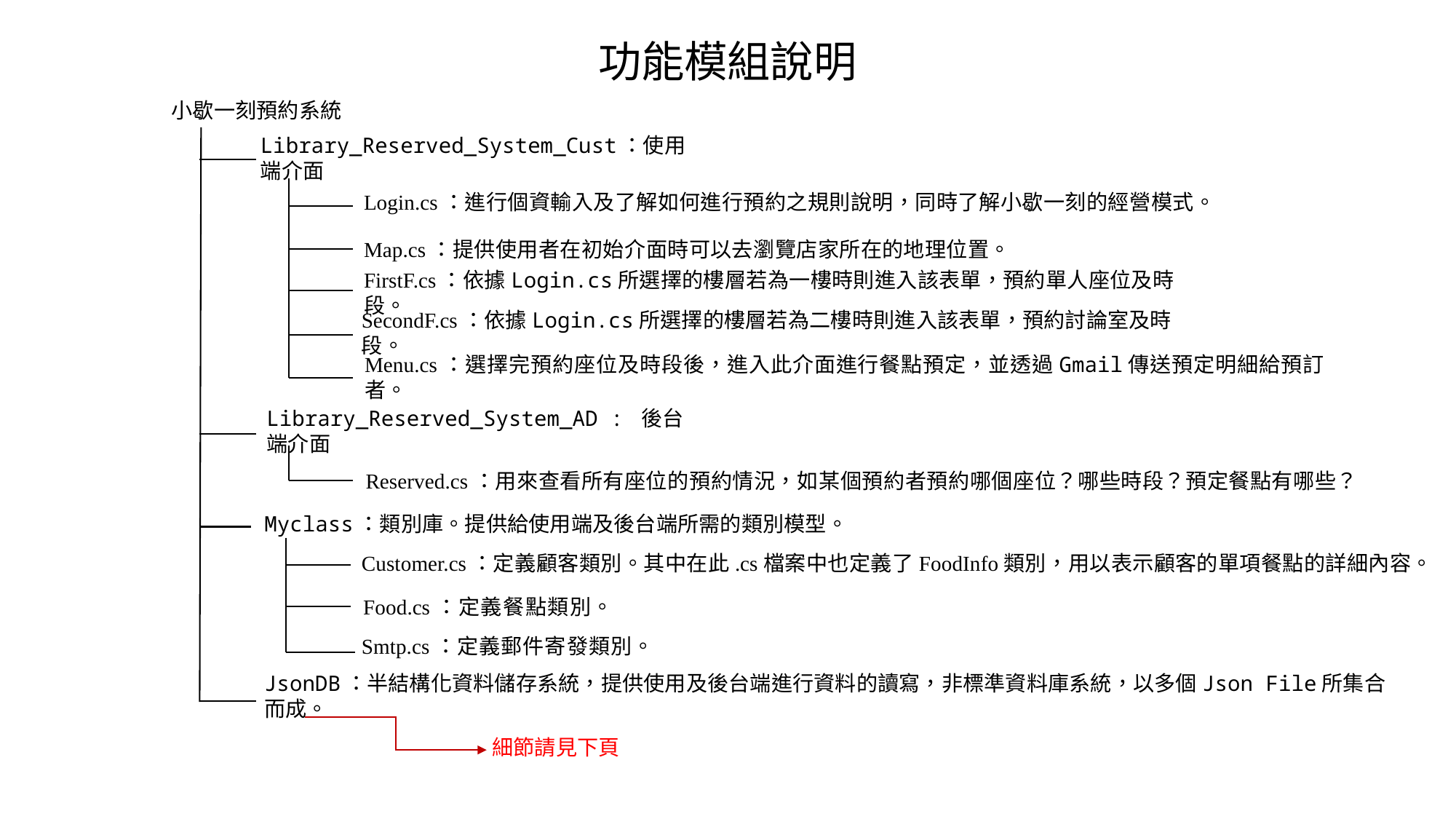

# 功能模組說明
小歇一刻預約系統
Library_Reserved_System_Cust：使用端介面
Login.cs：進行個資輸入及了解如何進行預約之規則說明，同時了解小歇一刻的經營模式。
Map.cs：提供使用者在初始介面時可以去瀏覽店家所在的地理位置。
FirstF.cs：依據Login.cs所選擇的樓層若為一樓時則進入該表單，預約單人座位及時段。
SecondF.cs：依據Login.cs所選擇的樓層若為二樓時則進入該表單，預約討論室及時段。
Menu.cs：選擇完預約座位及時段後，進入此介面進行餐點預定，並透過Gmail傳送預定明細給預訂者。
Library_Reserved_System_AD : 後台端介面
Reserved.cs：用來查看所有座位的預約情況，如某個預約者預約哪個座位？哪些時段？預定餐點有哪些？
Myclass：類別庫。提供給使用端及後台端所需的類別模型。
Customer.cs：定義顧客類別。其中在此.cs檔案中也定義了FoodInfo類別，用以表示顧客的單項餐點的詳細內容。
Food.cs：定義餐點類別。
Smtp.cs：定義郵件寄發類別。
JsonDB：半結構化資料儲存系統，提供使用及後台端進行資料的讀寫，非標準資料庫系統，以多個Json File所集合而成。
細節請見下頁